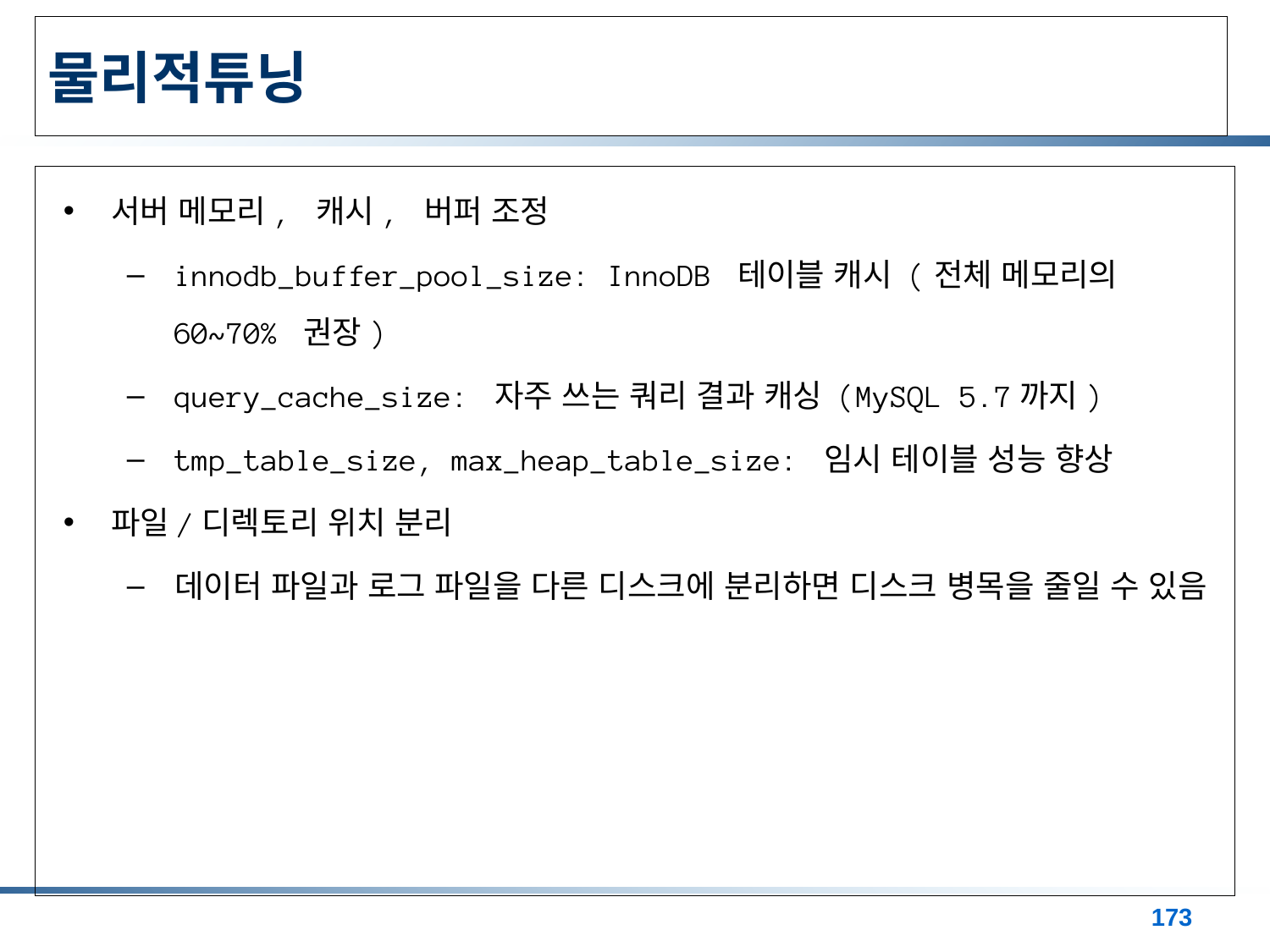

# 물리적튜닝
서버 메모리, 캐시, 버퍼 조정
innodb_buffer_pool_size: InnoDB 테이블 캐시 (전체 메모리의 60~70% 권장)
query_cache_size: 자주 쓰는 쿼리 결과 캐싱 (MySQL 5.7까지)
tmp_table_size, max_heap_table_size: 임시 테이블 성능 향상
파일/디렉토리 위치 분리
데이터 파일과 로그 파일을 다른 디스크에 분리하면 디스크 병목을 줄일 수 있음